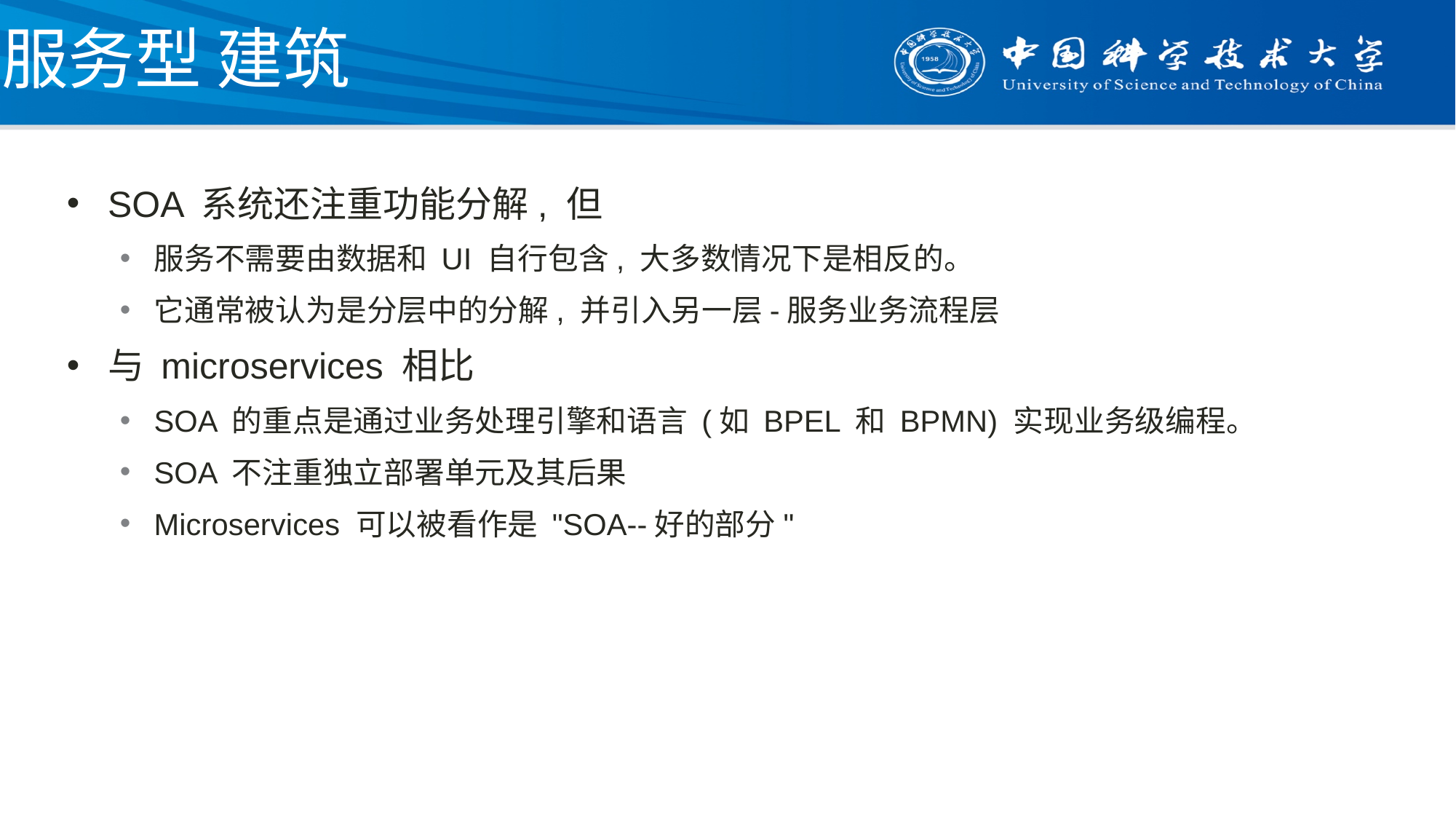

# 服务型 建筑
SOA 系统还注重功能分解, 但
服务不需要由数据和 UI 自行包含, 大多数情况下是相反的。
它通常被认为是分层中的分解, 并引入另一层-服务业务流程层
与 microservices 相比
SOA 的重点是通过业务处理引擎和语言 (如 BPEL 和 BPMN) 实现业务级编程。
SOA 不注重独立部署单元及其后果
Microservices 可以被看作是 "SOA--好的部分"